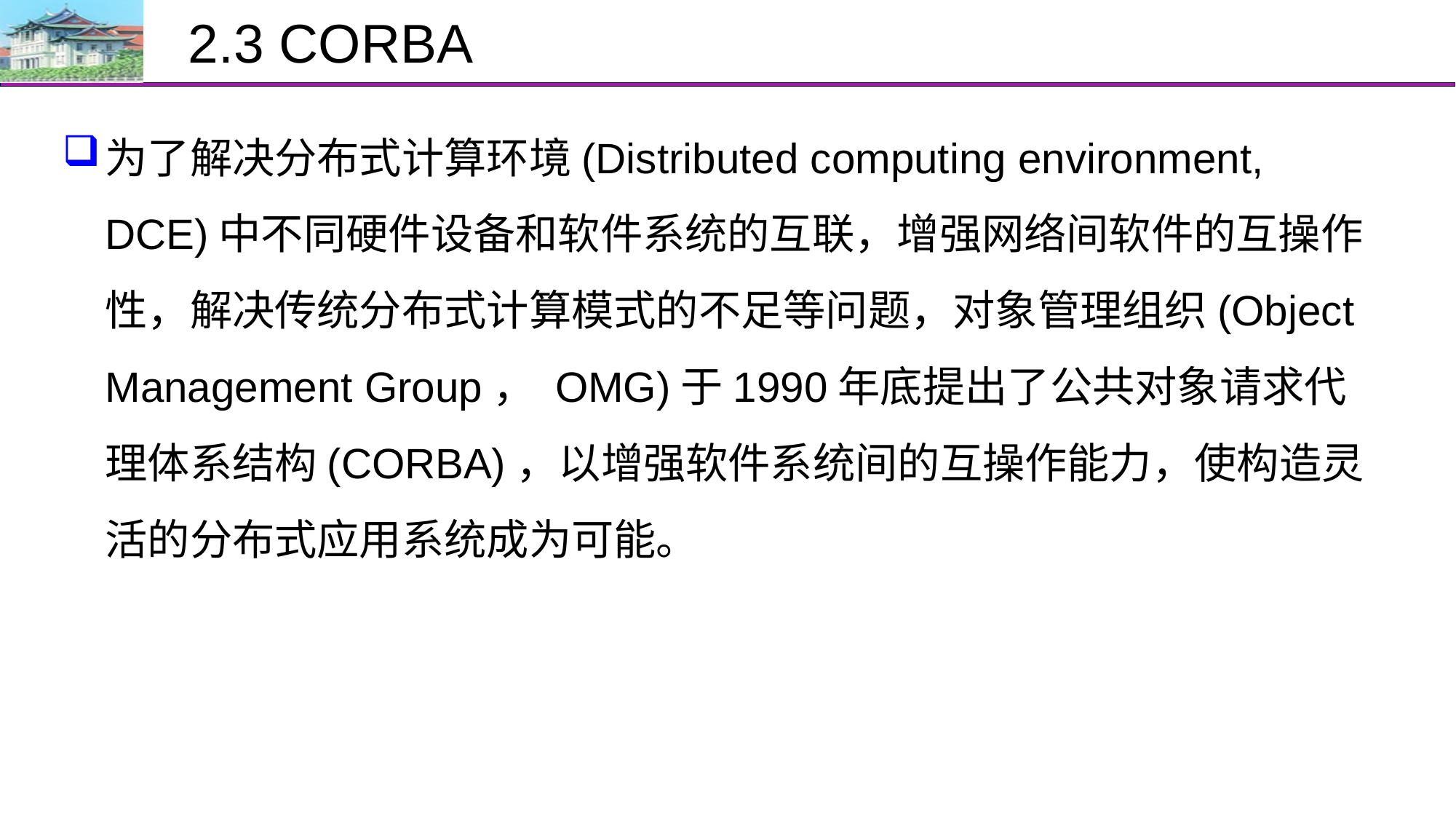

# 2.3 CORBA
为了解决分布式计算环境(Distributed computing environment, DCE)中不同硬件设备和软件系统的互联，增强网络间软件的互操作性，解决传统分布式计算模式的不足等问题，对象管理组织(Object Management Group， OMG)于1990年底提出了公共对象请求代理体系结构(CORBA)，以增强软件系统间的互操作能力，使构造灵活的分布式应用系统成为可能。